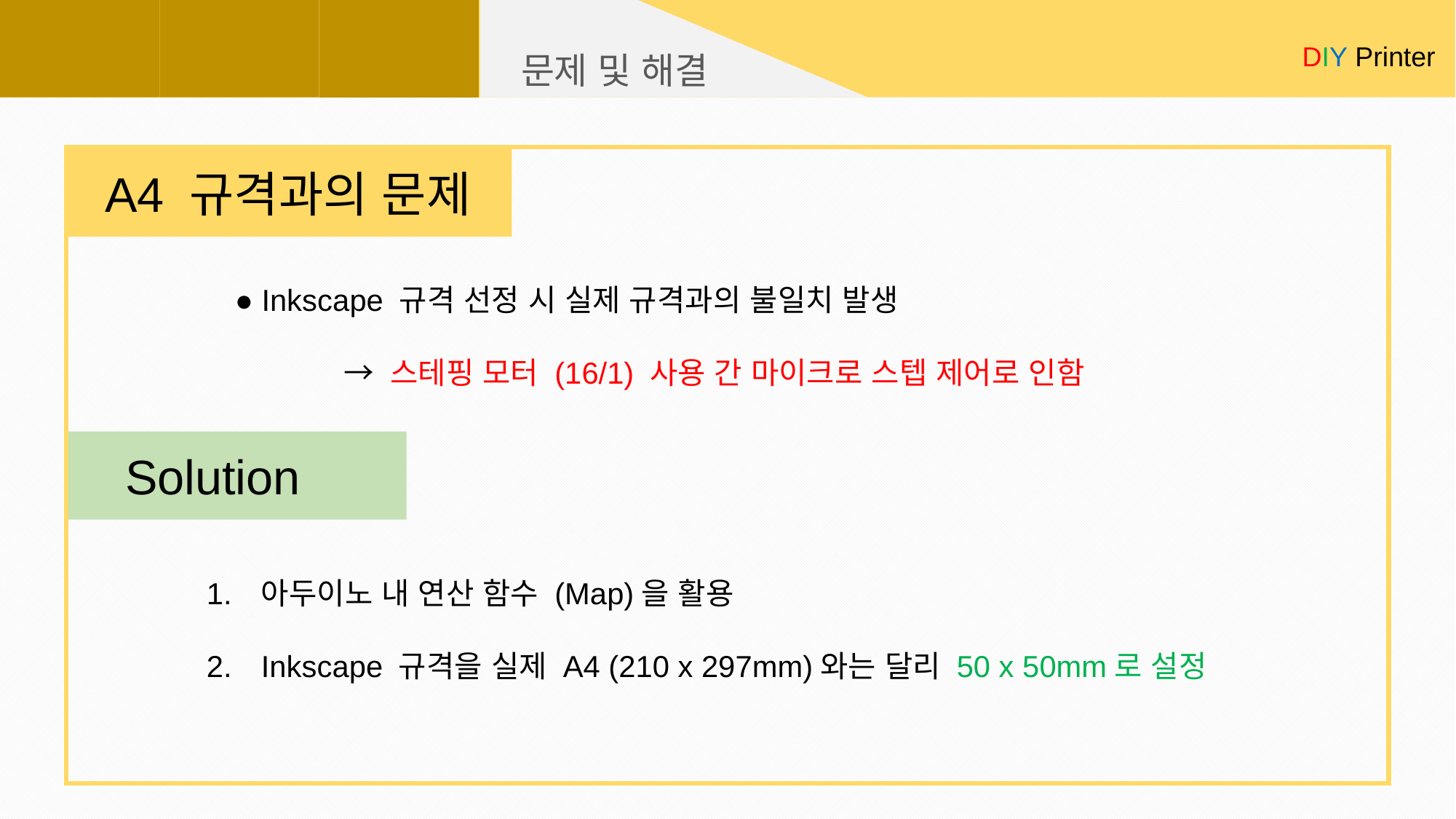

DIY Printer
문제 및 해결

A4 규격과의 문제
● Inkscape 규격 선정 시 실제 규격과의 불일치 발생

	→ 스테핑 모터 (16/1) 사용 간 마이크로 스텝 제어로 인함

  Solution
아두이노 내 연산 함수 (Map)을 활용

Inkscape 규격을 실제 A4 (210 x 297mm)와는 달리 50 x 50mm로 설정